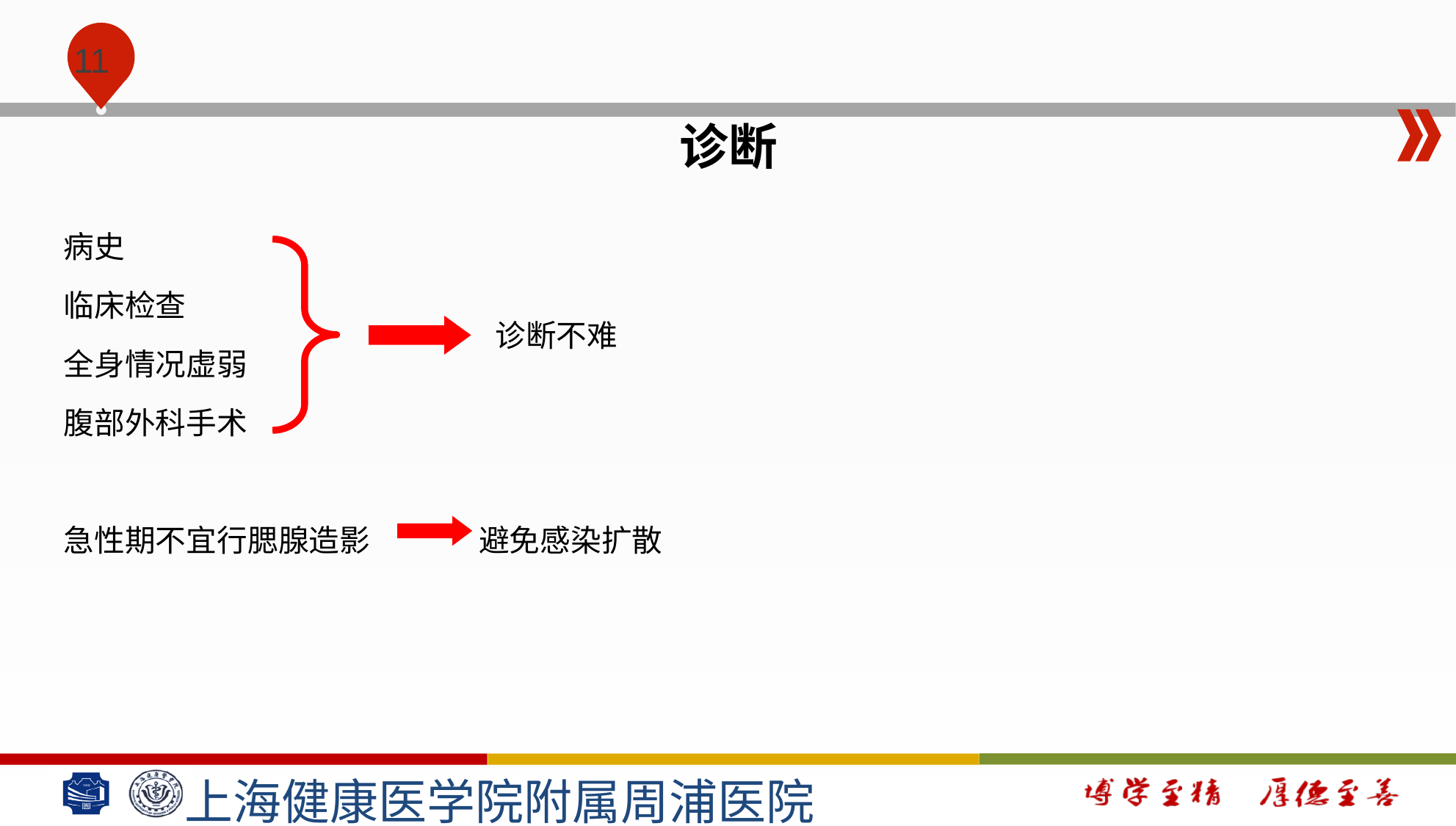

#

诊断

病史
临床检查
全身情况虚弱
腹部外科手术

急性期不宜行腮腺造影                避免感染扩散
诊断不难